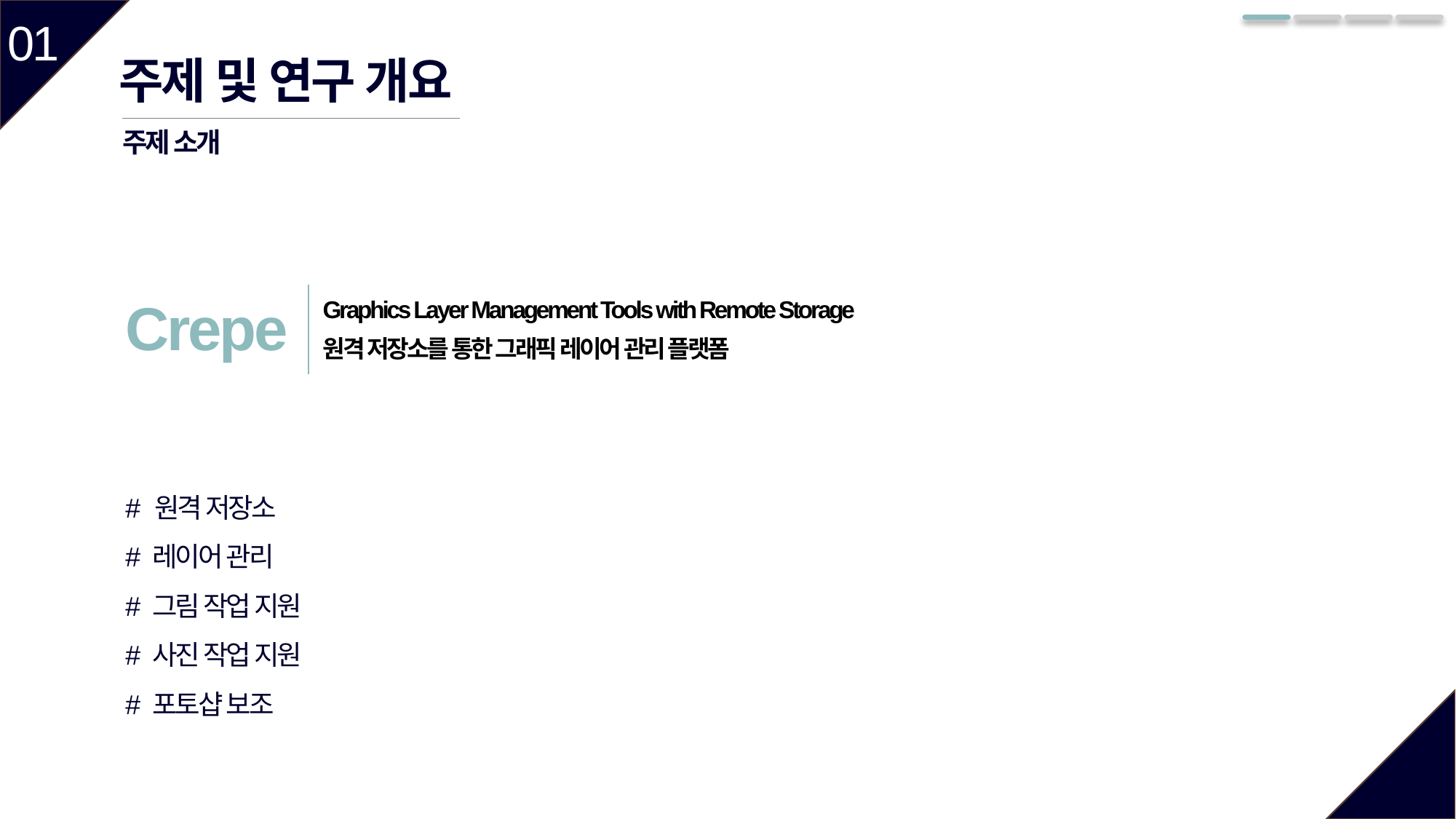

01
주제 및 연구 개요
주제 소개
Crepe
Graphics Layer Management Tools with Remote Storage
원격 저장소를 통한 그래픽 레이어 관리 플랫폼
# 원격 저장소
# 레이어 관리
# 그림 작업 지원
# 사진 작업 지원
# 포토샵 보조